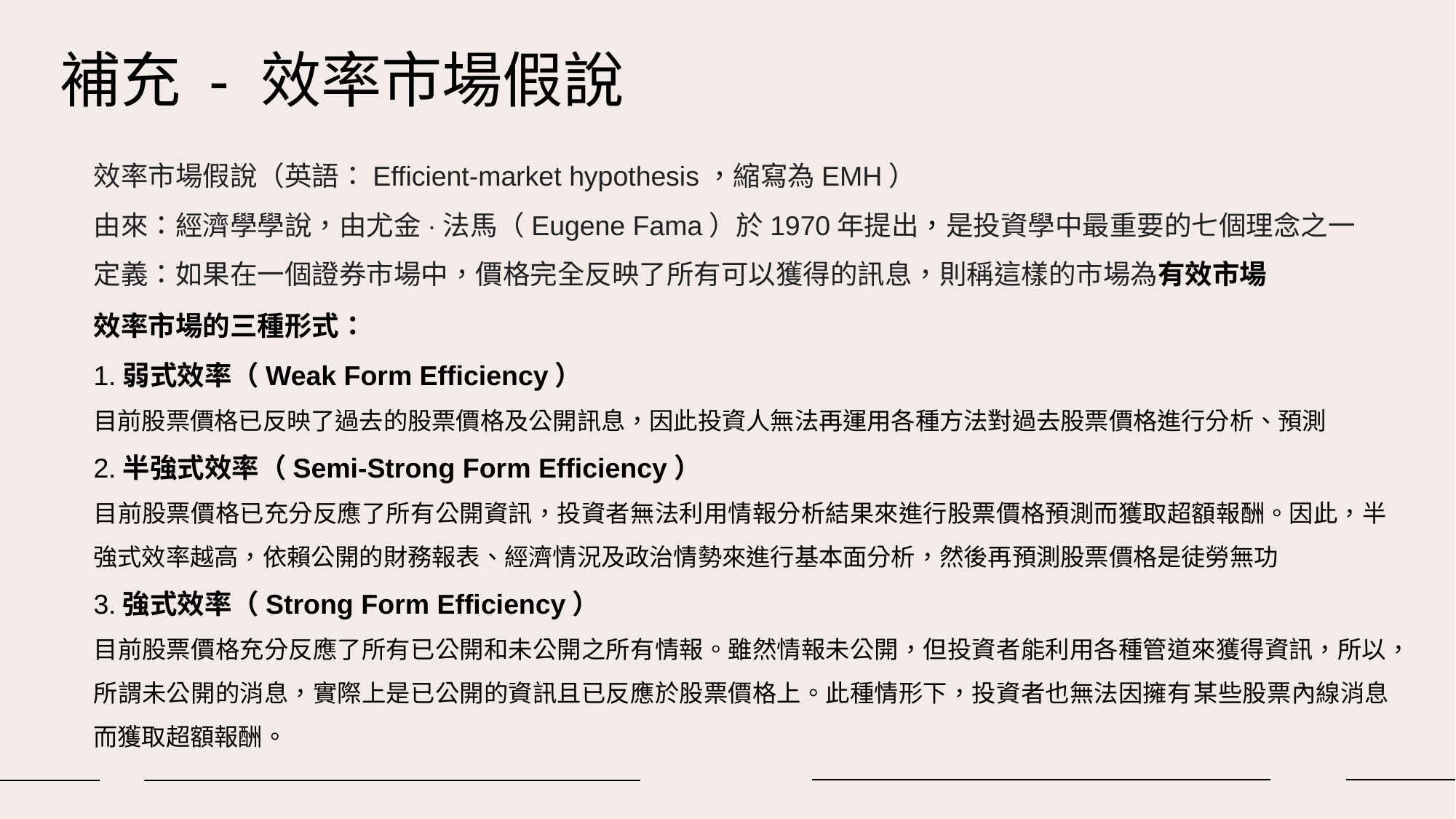

# 補充 - 效率市場假說
效率市場假說（英語：Efficient-market hypothesis，縮寫為EMH）
由來：經濟學學說，由尤金·法馬（Eugene Fama）於1970年提出，是投資學中最重要的七個理念之一
定義：如果在一個證券市場中，價格完全反映了所有可以獲得的訊息，則稱這樣的市場為有效市場

效率市場的三種形式：
1.弱式效率（Weak Form Efficiency）
目前股票價格已反映了過去的股票價格及公開訊息，因此投資人無法再運用各種方法對過去股票價格進行分析、預測
2.半強式效率（Semi-Strong Form Efficiency）
目前股票價格已充分反應了所有公開資訊，投資者無法利用情報分析結果來進行股票價格預測而獲取超額報酬。因此，半強式效率越高，依賴公開的財務報表、經濟情況及政治情勢來進行基本面分析，然後再預測股票價格是徒勞無功
3.強式效率（Strong Form Efficiency）
目前股票價格充分反應了所有已公開和未公開之所有情報。雖然情報未公開，但投資者能利用各種管道來獲得資訊，所以，所謂未公開的消息，實際上是已公開的資訊且已反應於股票價格上。此種情形下，投資者也無法因擁有某些股票內線消息而獲取超額報酬。